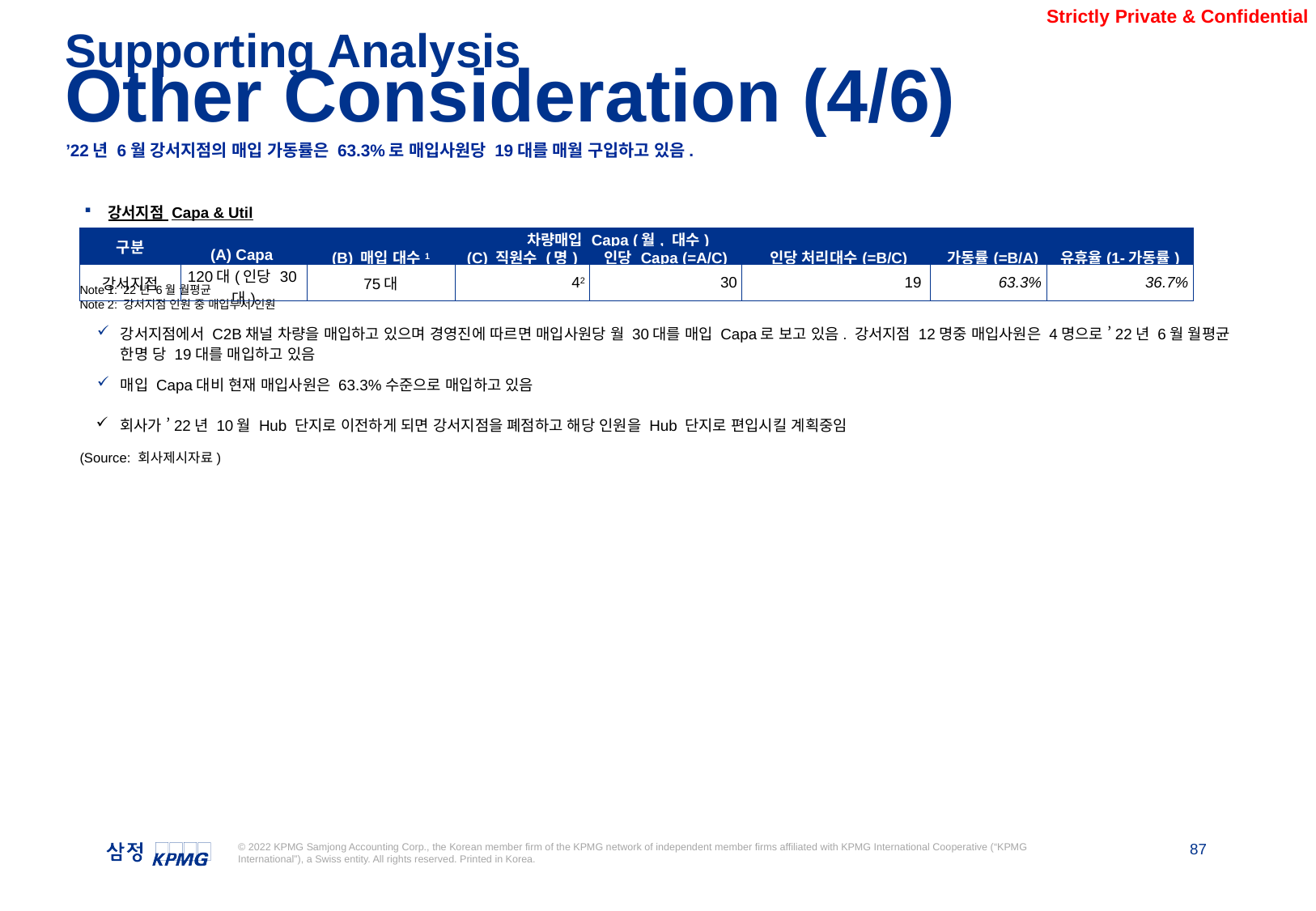

Supporting Analysis
Other Consideration (4/6)
’22년 6월 강서지점의 매입 가동률은 63.3%로 매입사원당 19대를 매월 구입하고 있음.
강서지점 Capa & Util

강서지점에서 C2B채널 차량을 매입하고 있으며 경영진에 따르면 매입사원당 월 30대를 매입 Capa로 보고 있음. 강서지점 12명중 매입사원은 4명으로 ’22년 6월 월평균 한명 당 19대를 매입하고 있음
매입 Capa대비 현재 매입사원은 63.3%수준으로 매입하고 있음

회사가 ’22년 10월 Hub 단지로 이전하게 되면 강서지점을 폐점하고 해당 인원을 Hub 단지로 편입시킬 계획중임

| 구분 | 차량매입 Capa (월, 대수) |  |  |  |  |  |  |
| --- | --- | --- | --- | --- | --- | --- | --- |
|  | (A) Capa | (B) 매입 대수1 | (C) 직원수 (명) | 인당 Capa (=A/C) | 인당 처리대수(=B/C) | 가동률(=B/A) | 유휴율(1-가동률) |
| 강서지점 | 120대(인당 30대) | 75대 | 42 | 30 | 19 | 63.3% | 36.7% |
Note 1: ‘22년 6월 월평균
Note 2: 강서지점 인원 중 매입부서 인원
(Source: 회사제시자료)